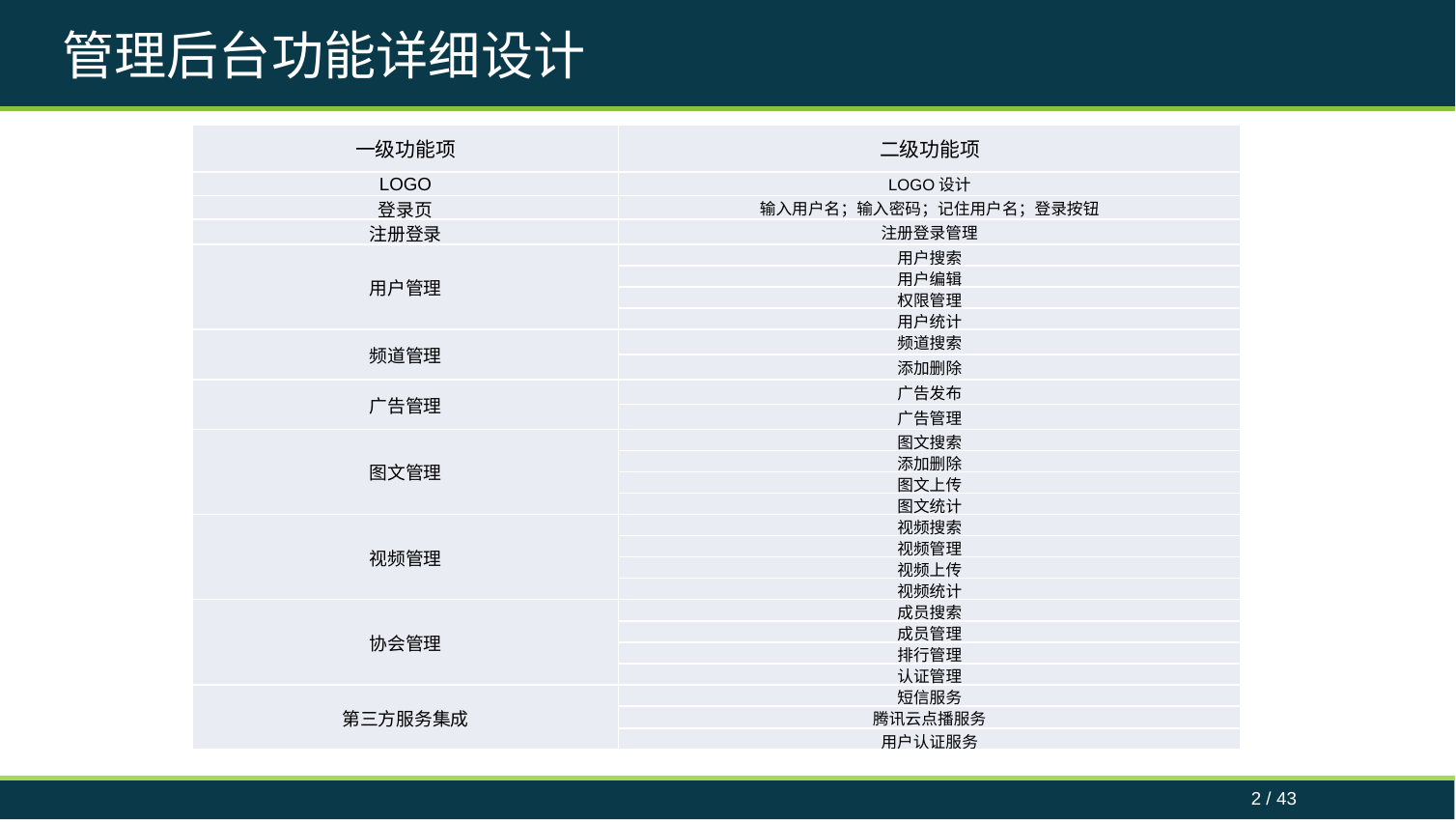

管理后台功能详细设计
| 一级功能项 | 二级功能项 |
| --- | --- |
| LOGO | LOGO设计 |
| 登录页 | 输入用户名；输入密码；记住用户名；登录按钮 |
| 注册登录 | 注册登录管理 |
| 用户管理 | 用户搜索 |
|  | 用户编辑 |
|  | 权限管理 |
|  | 用户统计 |
| 频道管理 | 频道搜索 |
|  | 添加删除 |
| 广告管理 | 广告发布 |
|  | 广告管理 |
| 图文管理 | 图文搜索 |
|  | 添加删除 |
|  | 图文上传 |
|  | 图文统计 |
| 视频管理 | 视频搜索 |
|  | 视频管理 |
|  | 视频上传 |
|  | 视频统计 |
| 协会管理 | 成员搜索 |
|  | 成员管理 |
|  | 排行管理 |
|  | 认证管理 |
| 第三方服务集成 | 短信服务 |
|  | 腾讯云点播服务 |
|  | 用户认证服务 |
2 / 43